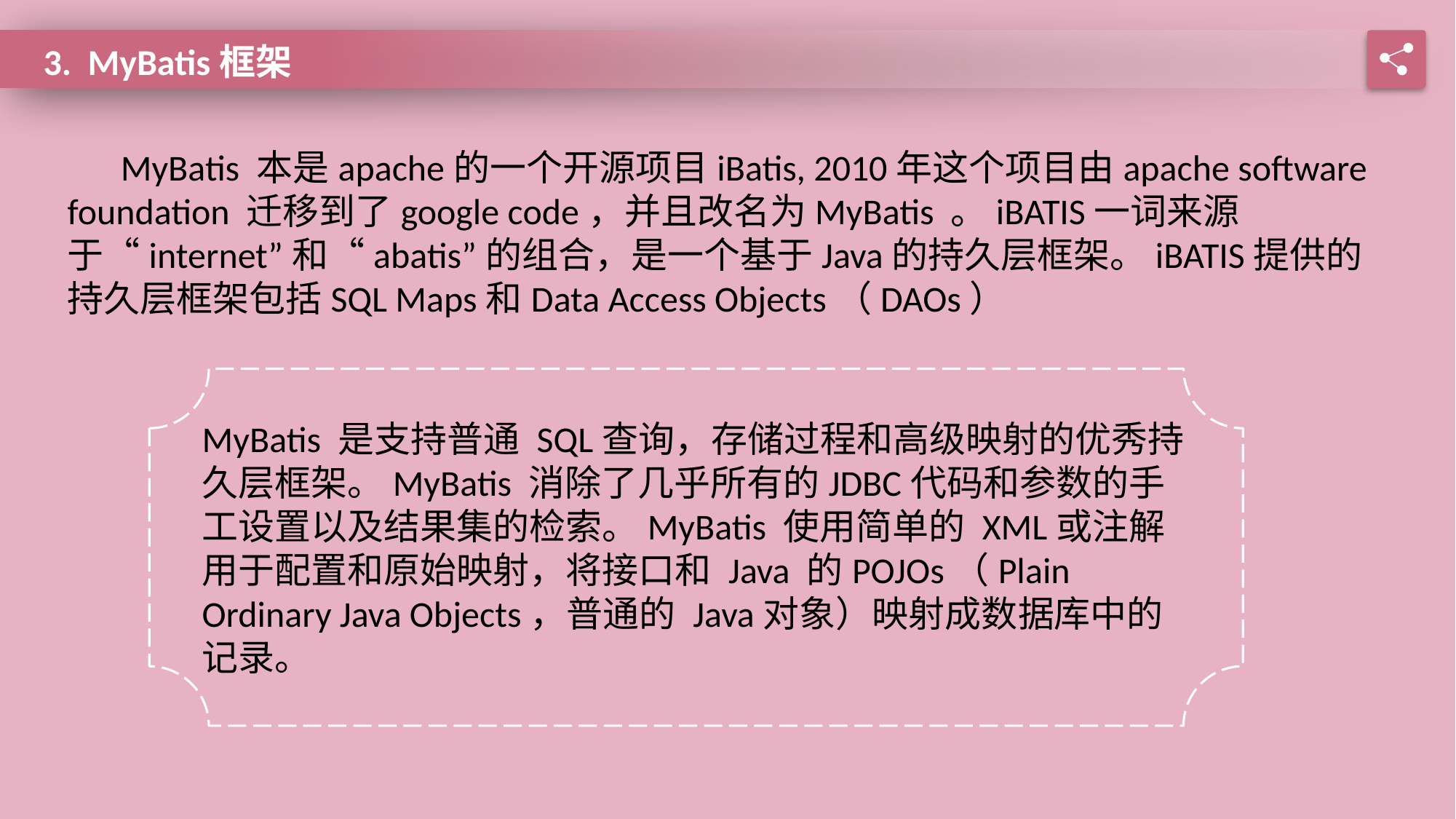

3.  MyBatis框架
MyBatis 本是apache的一个开源项目iBatis, 2010年这个项目由apache software foundation 迁移到了google code，并且改名为MyBatis 。iBATIS一词来源于“internet”和“abatis”的组合，是一个基于Java的持久层框架。iBATIS提供的持久层框架包括SQL Maps和Data Access Objects（DAOs）
MyBatis 是支持普通 SQL查询，存储过程和高级映射的优秀持久层框架。MyBatis 消除了几乎所有的JDBC代码和参数的手工设置以及结果集的检索。MyBatis 使用简单的 XML或注解用于配置和原始映射，将接口和 Java 的POJOs（Plain Ordinary Java Objects，普通的 Java对象）映射成数据库中的记录。